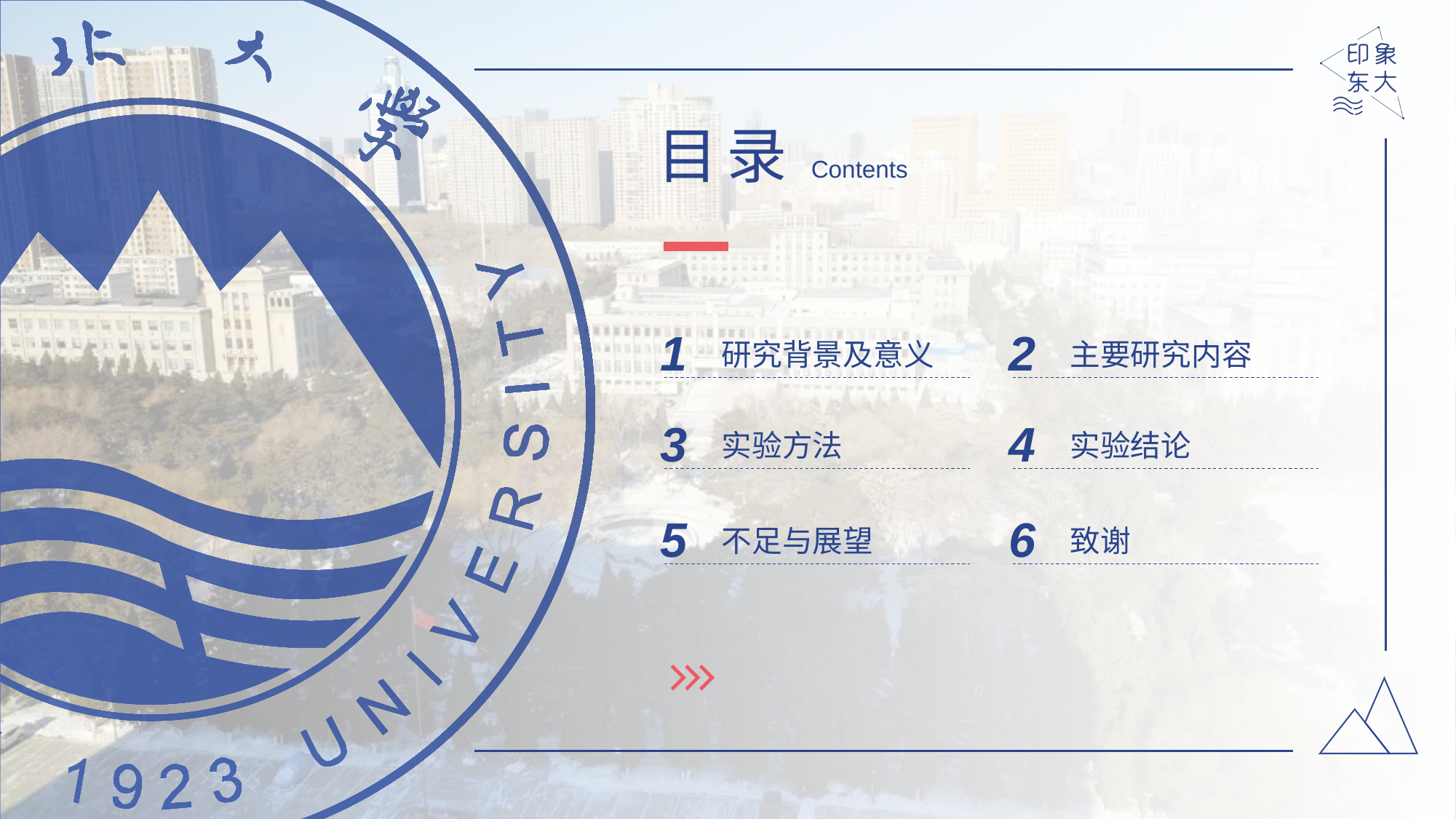

目录Contents

1
2
研究背景及意义
主要研究内容
3
4
实验方法
实验结论
5
6
不足与展望
致谢